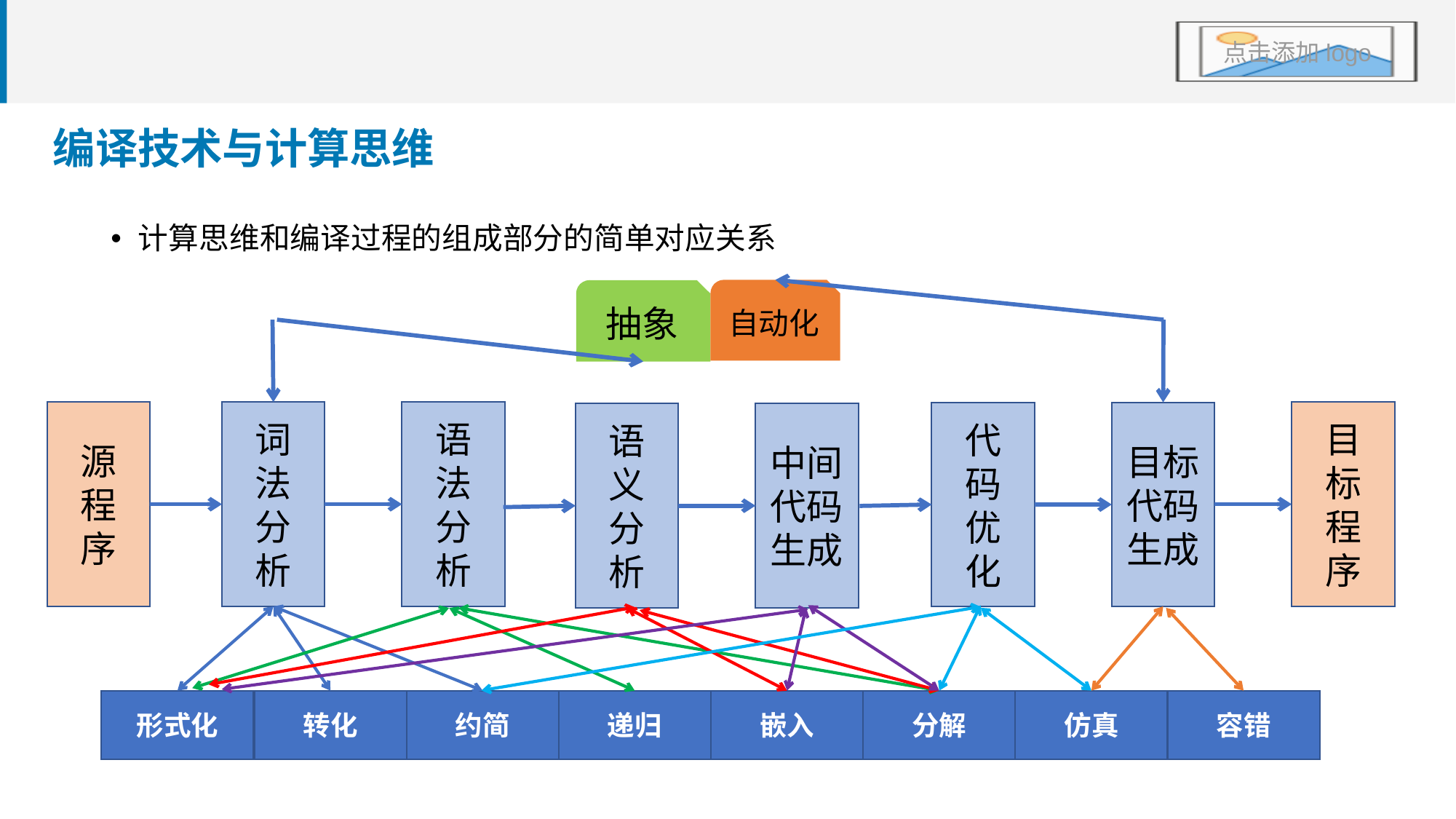

#

编译技术与计算思维
计算思维和编译过程的组成部分的简单对应关系

自动化
抽象
目
标
程
序
源
程
序
词
法
分
析
语
法
分
析

代
码
优
化

目标代码生成
语
义
分
析
中间代码生成
形式化
转化
约简
递归
嵌入
分解
仿真
容错